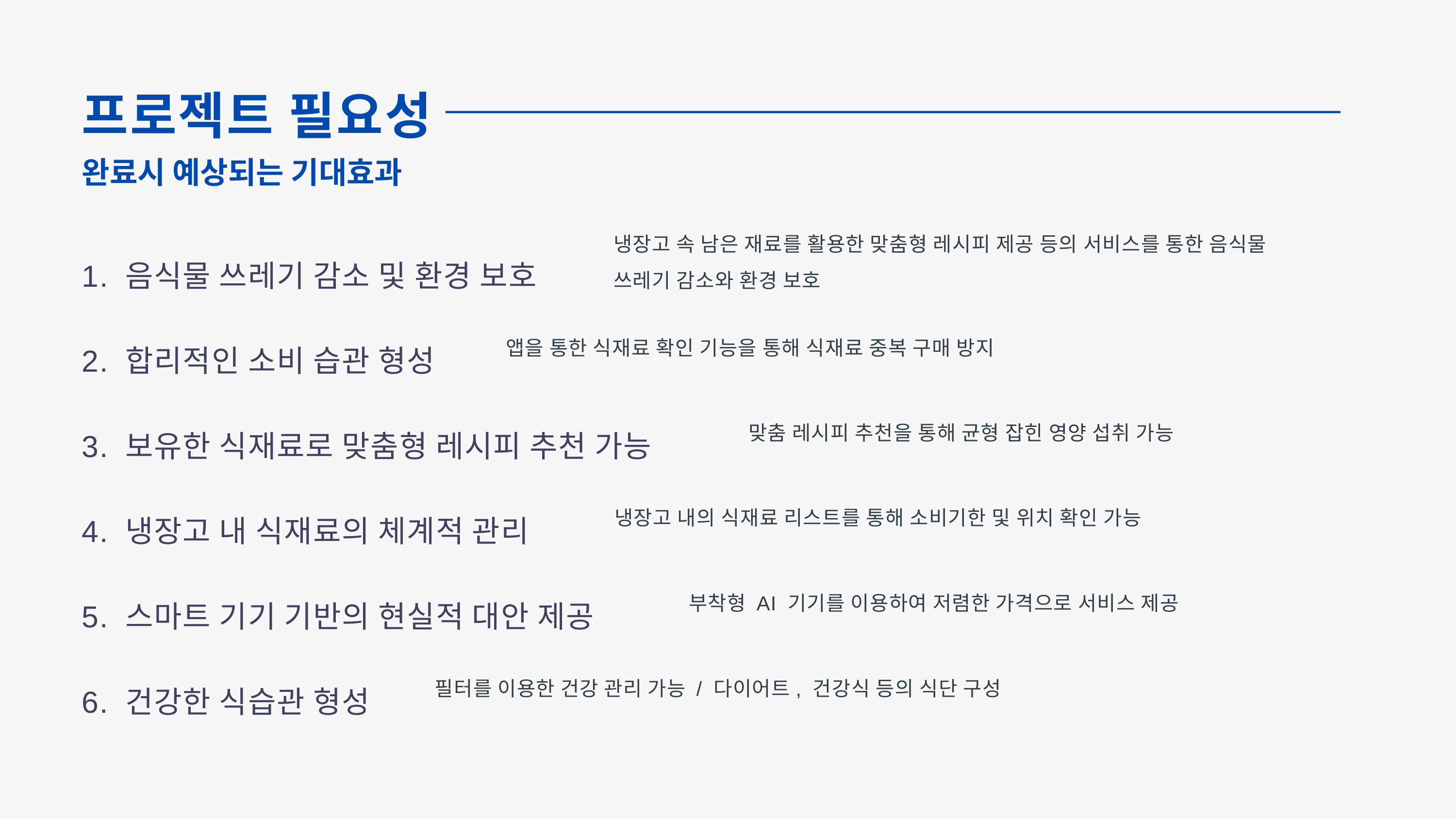

프로젝트 필요성

완료시 예상되는 기대효과
냉장고 속 남은 재료를 활용한 맞춤형 레시피 제공 등의 서비스를 통한 음식물 쓰레기 감소와 환경 보호
1. 음식물 쓰레기 감소 및 환경 보호
2. 합리적인 소비 습관 형성
3. 보유한 식재료로 맞춤형 레시피 추천 가능
4. 냉장고 내 식재료의 체계적 관리
5. 스마트 기기 기반의 현실적 대안 제공
6. 건강한 식습관 형성
 앱을 통한 식재료 확인 기능을 통해 식재료 중복 구매 방지
 맞춤 레시피 추천을 통해 균형 잡힌 영양 섭취 가능
 냉장고 내의 식재료 리스트를 통해 소비기한 및 위치 확인 가능
 부착형 AI 기기를 이용하여 저렴한 가격으로 서비스 제공
 필터를 이용한 건강 관리 가능 / 다이어트, 건강식 등의 식단 구성